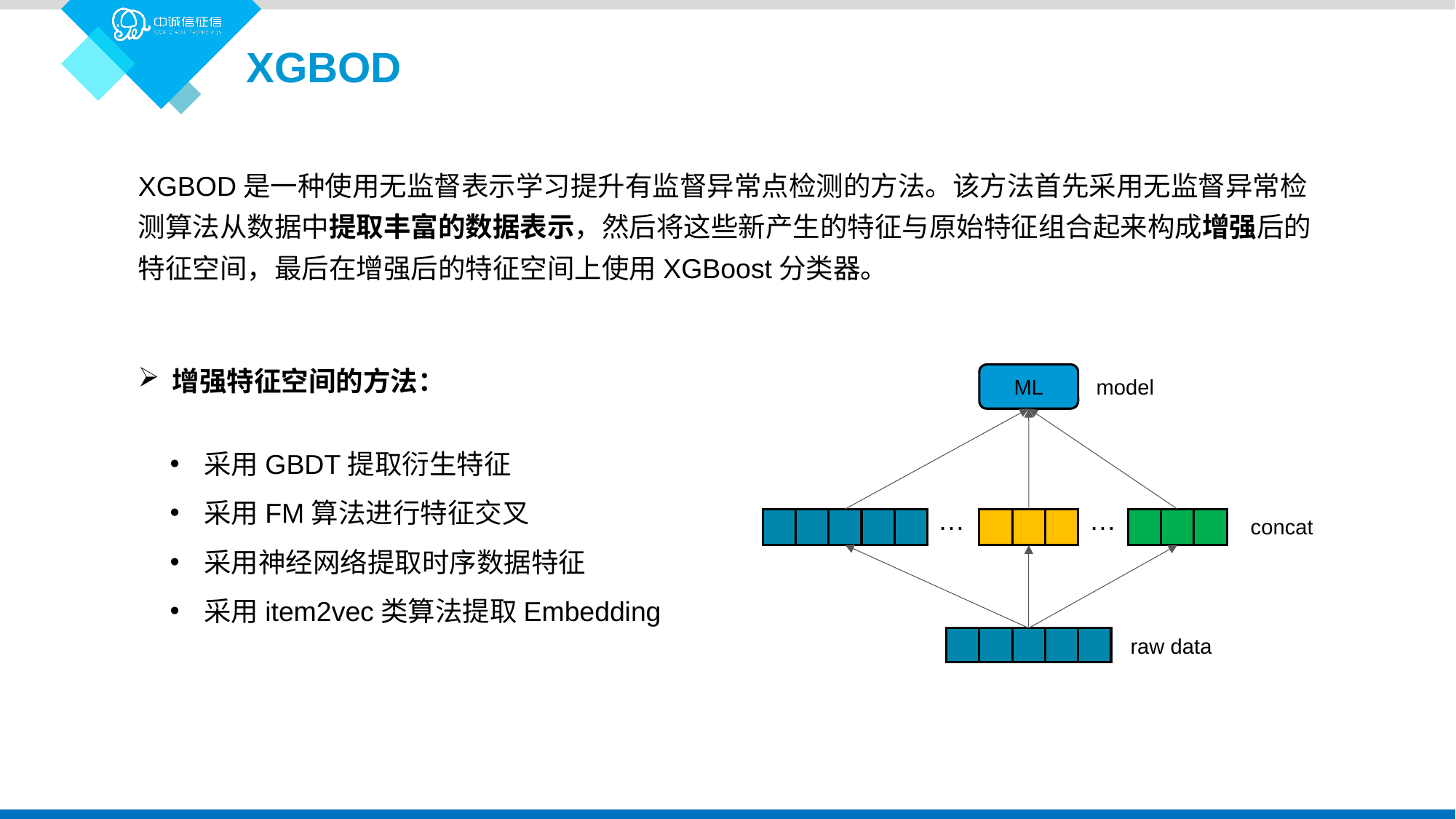

XGBOD
XGBOD是一种使用无监督表示学习提升有监督异常点检测的方法。该方法首先采用无监督异常检测算法从数据中提取丰富的数据表示，然后将这些新产生的特征与原始特征组合起来构成增强后的特征空间，最后在增强后的特征空间上使用XGBoost分类器。
增强特征空间的方法：
ML
model
…
…
concat

raw data

采用GBDT提取衍生特征
采用FM算法进行特征交叉
采用神经网络提取时序数据特征
采用item2vec类算法提取Embedding